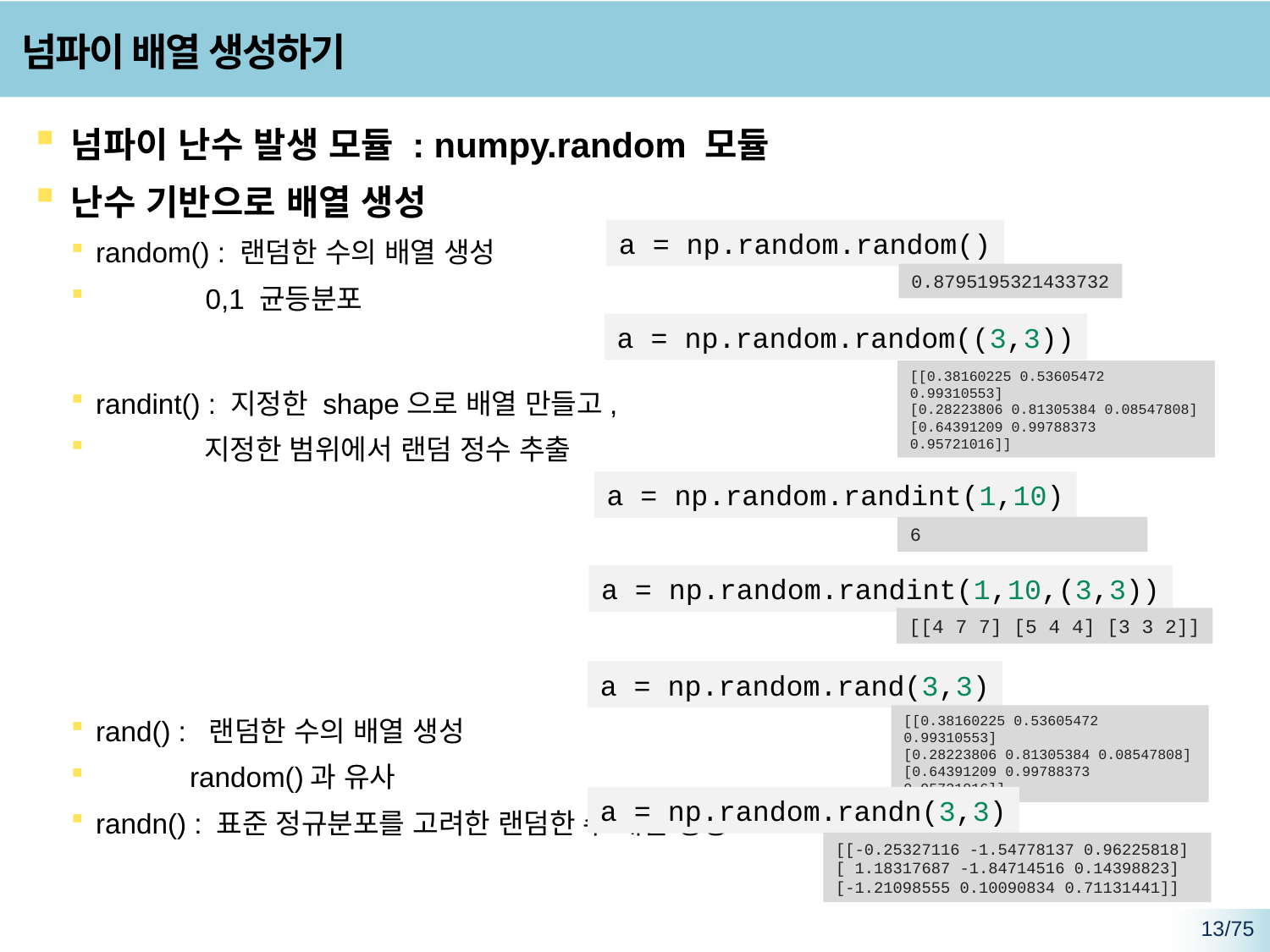

# 넘파이 배열 생성하기
넘파이 난수 발생 모듈 : numpy.random 모듈
난수 기반으로 배열 생성
random() : 랜덤한 수의 배열 생성
              0,1 균등분포

randint() : 지정한 shape으로 배열 만들고,
             지정한 범위에서 랜덤 정수 추출

rand() :  랜덤한 수의 배열 생성
            random()과 유사
randn() : 표준 정규분포를 고려한 랜덤한 수 배열 생성

a = np.random.random()
0.8795195321433732
a = np.random.random((3,3))
[[0.38160225 0.53605472 0.99310553]
[0.28223806 0.81305384 0.08547808]
[0.64391209 0.99788373 0.95721016]]
a = np.random.randint(1,10)
6
a = np.random.randint(1,10,(3,3))
[[4 7 7] [5 4 4] [3 3 2]]
a = np.random.rand(3,3)
[[0.38160225 0.53605472 0.99310553]
[0.28223806 0.81305384 0.08547808]
[0.64391209 0.99788373 0.95721016]]
a = np.random.randn(3,3)
[[-0.25327116 -1.54778137 0.96225818] [ 1.18317687 -1.84714516 0.14398823]
[-1.21098555 0.10090834 0.71131441]]